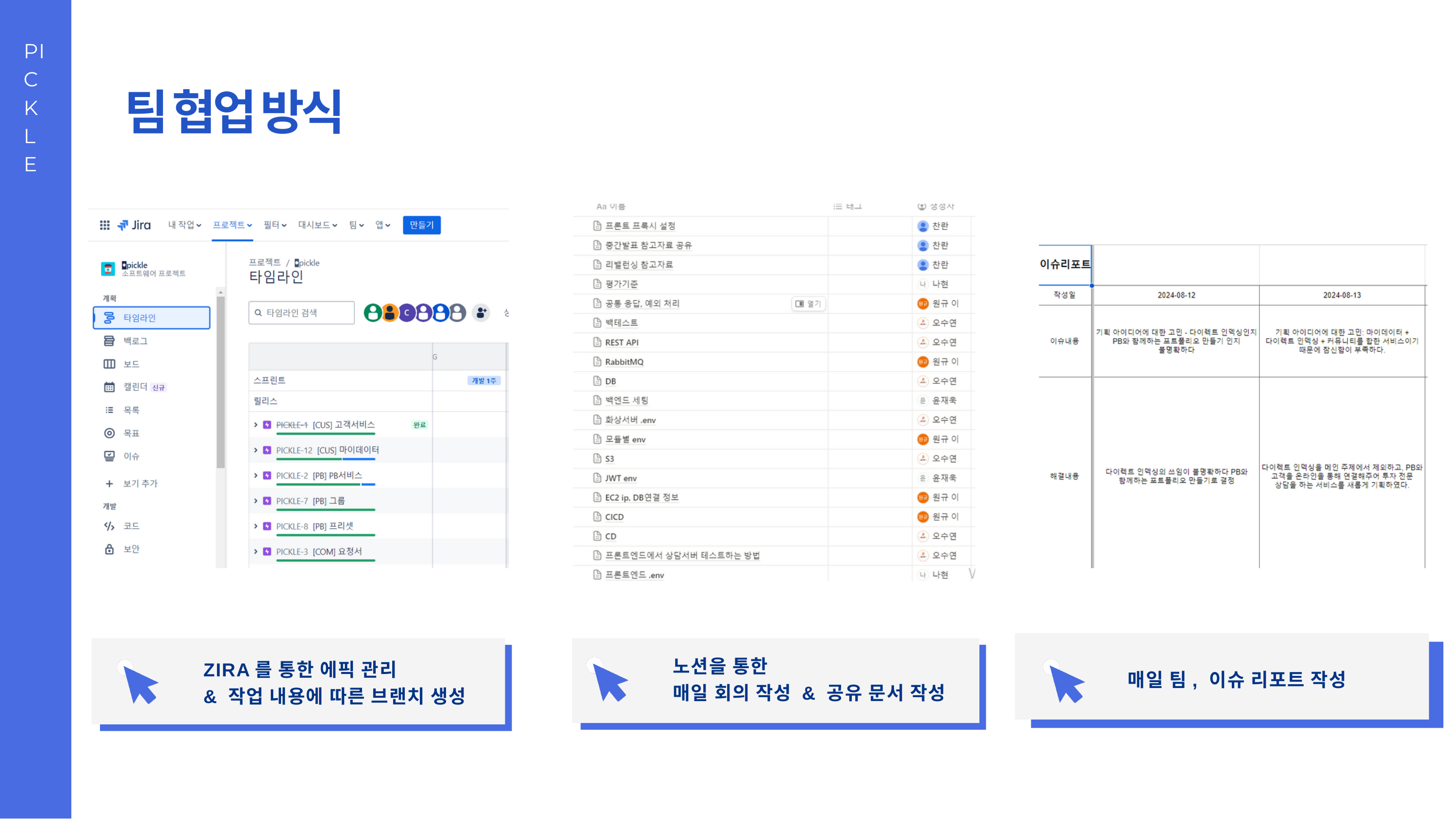

PICKLE
팀 협업 방식

노션을 통한
매일 회의 작성 & 공유 문서 작성
ZIRA를 통한 에픽 관리
& 작업 내용에 따른 브랜치 생성

매일 팀, 이슈 리포트 작성